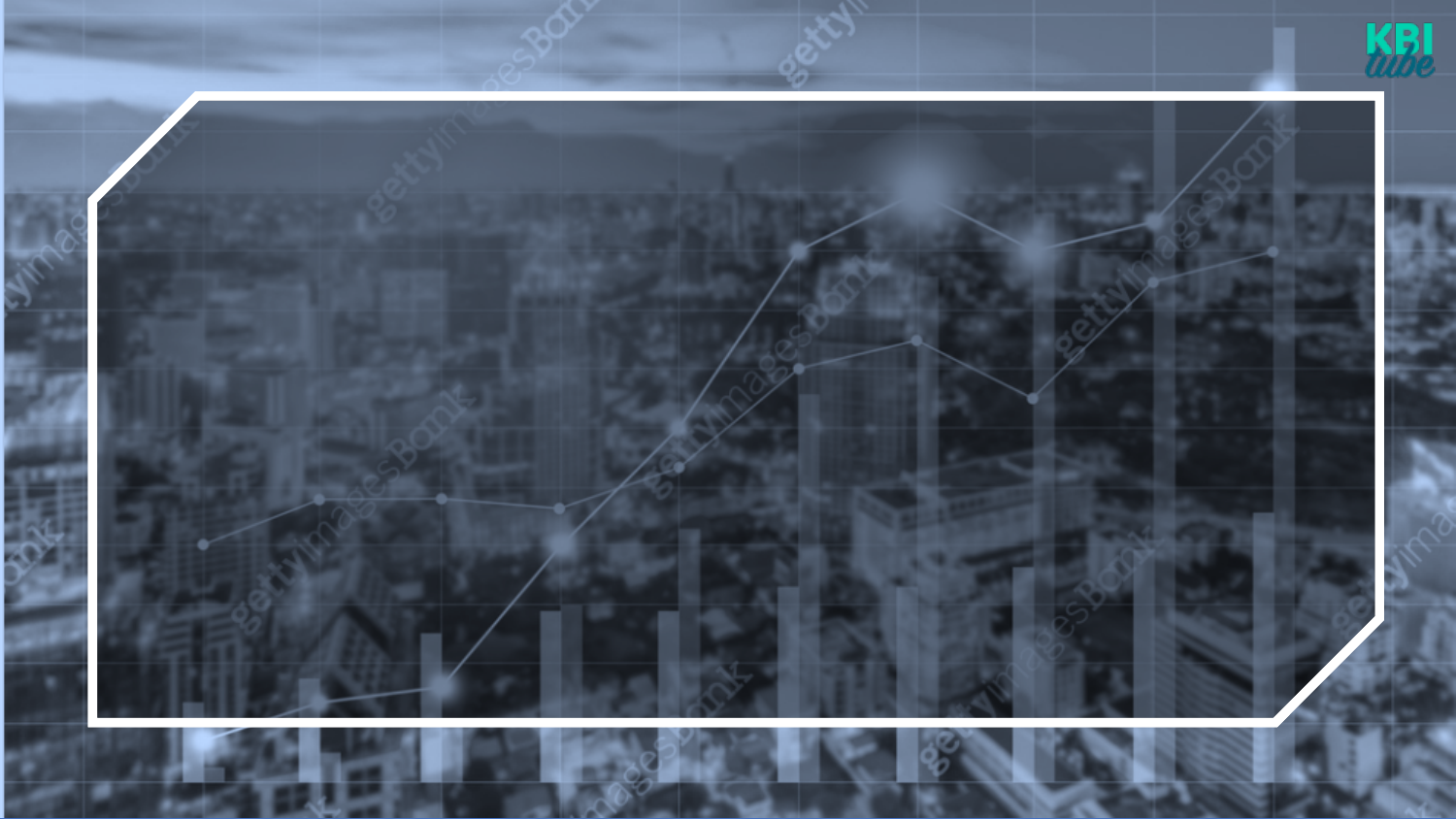

01_02
한 줄 요약

BGM+모션그래픽

간지

오늘의 결론!
#